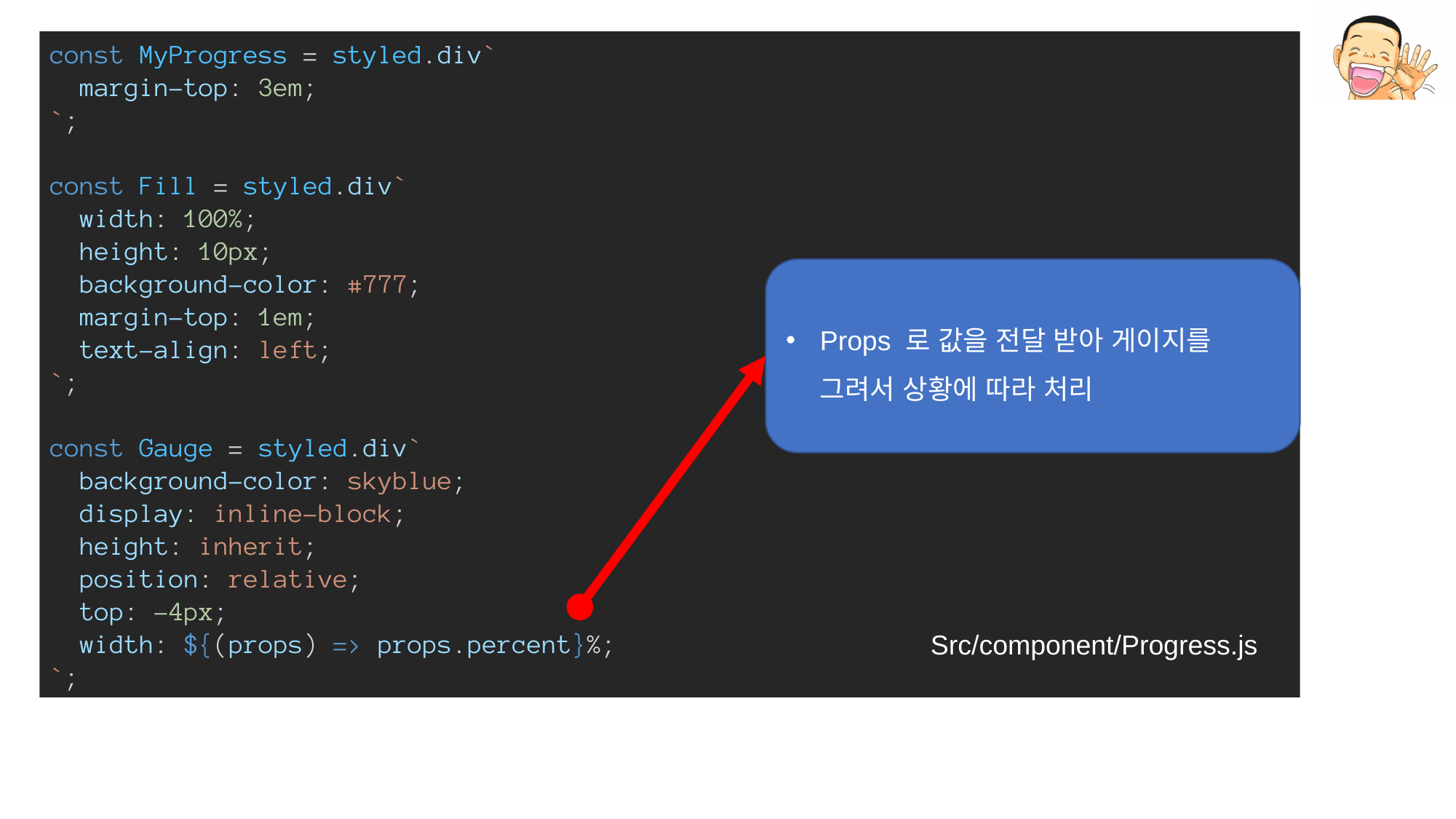

const MyProgress = styled.div`
  margin-top: 3em;
`;
const Fill = styled.div`
  width: 100%;
  height: 10px;
  background-color: #777;
  margin-top: 1em;
  text-align: left;
`;
const Gauge = styled.div`
  background-color: skyblue;
  display: inline-block;
  height: inherit;
  position: relative;
  top: -4px;
  width: ${(props) => props.percent}%;
`;
Props 로 값을 전달 받아 게이지를 그려서 상황에 따라 처리
Src/component/Progress.js